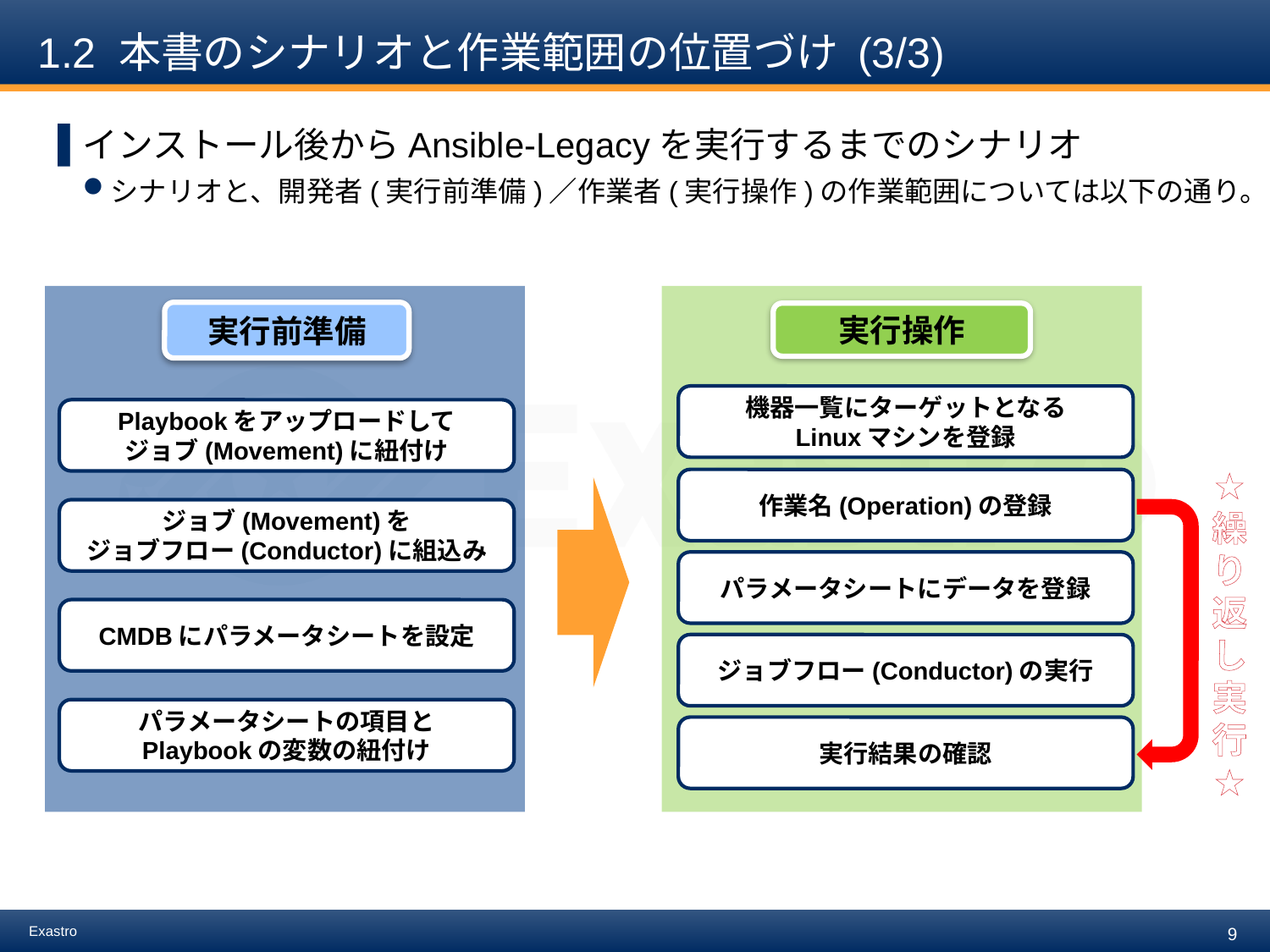

# 1.2 本書のシナリオと作業範囲の位置づけ (3/3)
インストール後からAnsible-Legacyを実行するまでのシナリオ
シナリオと、開発者(実行前準備)／作業者(実行操作)の作業範囲については以下の通り。

実行前準備
実行操作
機器一覧にターゲットとなる
Linuxマシンを登録
Playbookをアップロードして
ジョブ(Movement)に紐付け
★
繰
り
返
し
実
行
★
作業名(Operation)の登録

ジョブ(Movement)を
ジョブフロー(Conductor)に組込み
パラメータシートにデータを登録
CMDBにパラメータシートを設定

ジョブフロー(Conductor)の実行
パラメータシートの項目と
Playbookの変数の紐付け
実行結果の確認